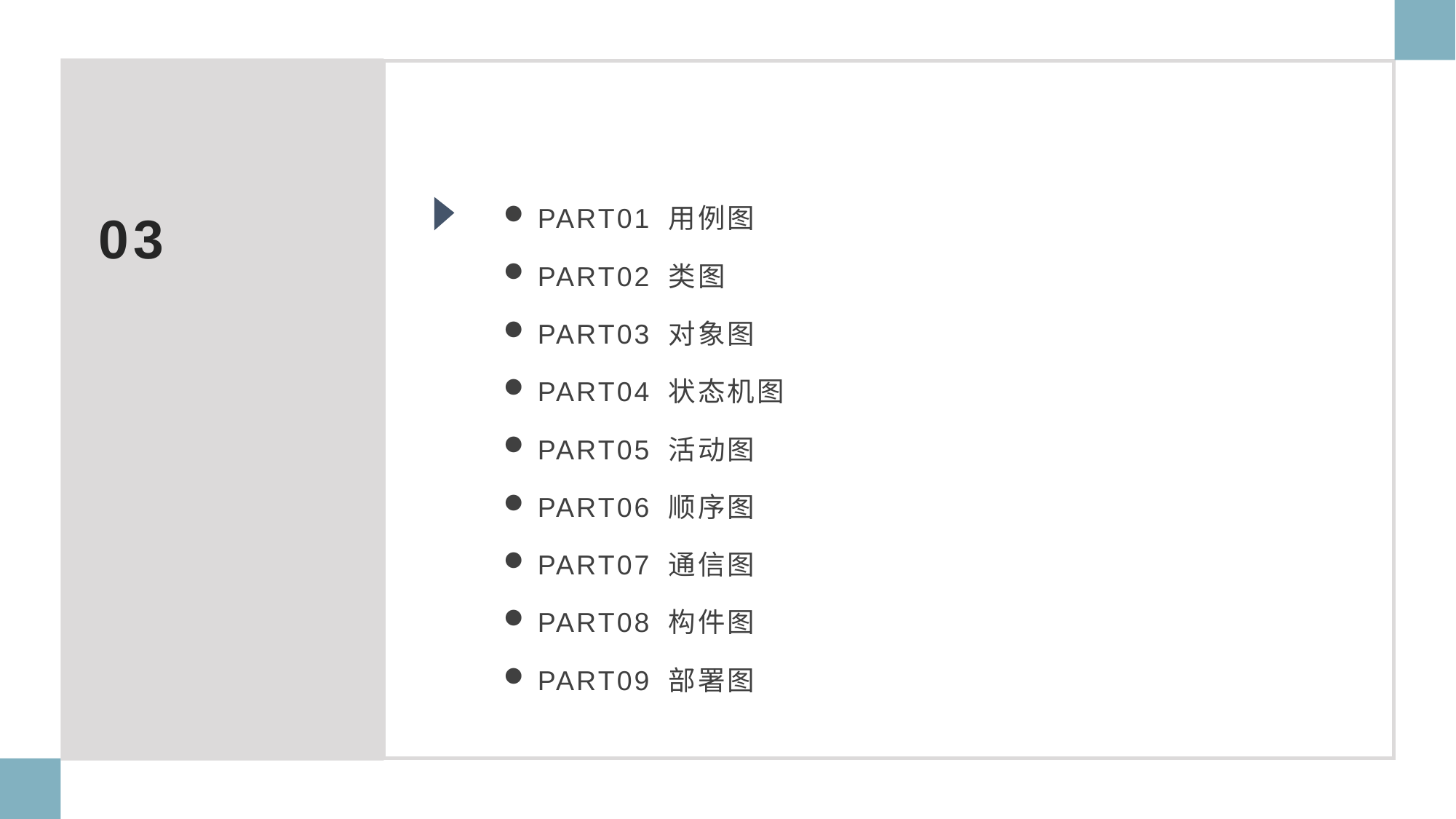

03
PART01 用例图
PART02 类图
PART03 对象图
PART04 状态机图
PART05 活动图
PART06 顺序图
PART07 通信图
PART08 构件图
PART09 部署图